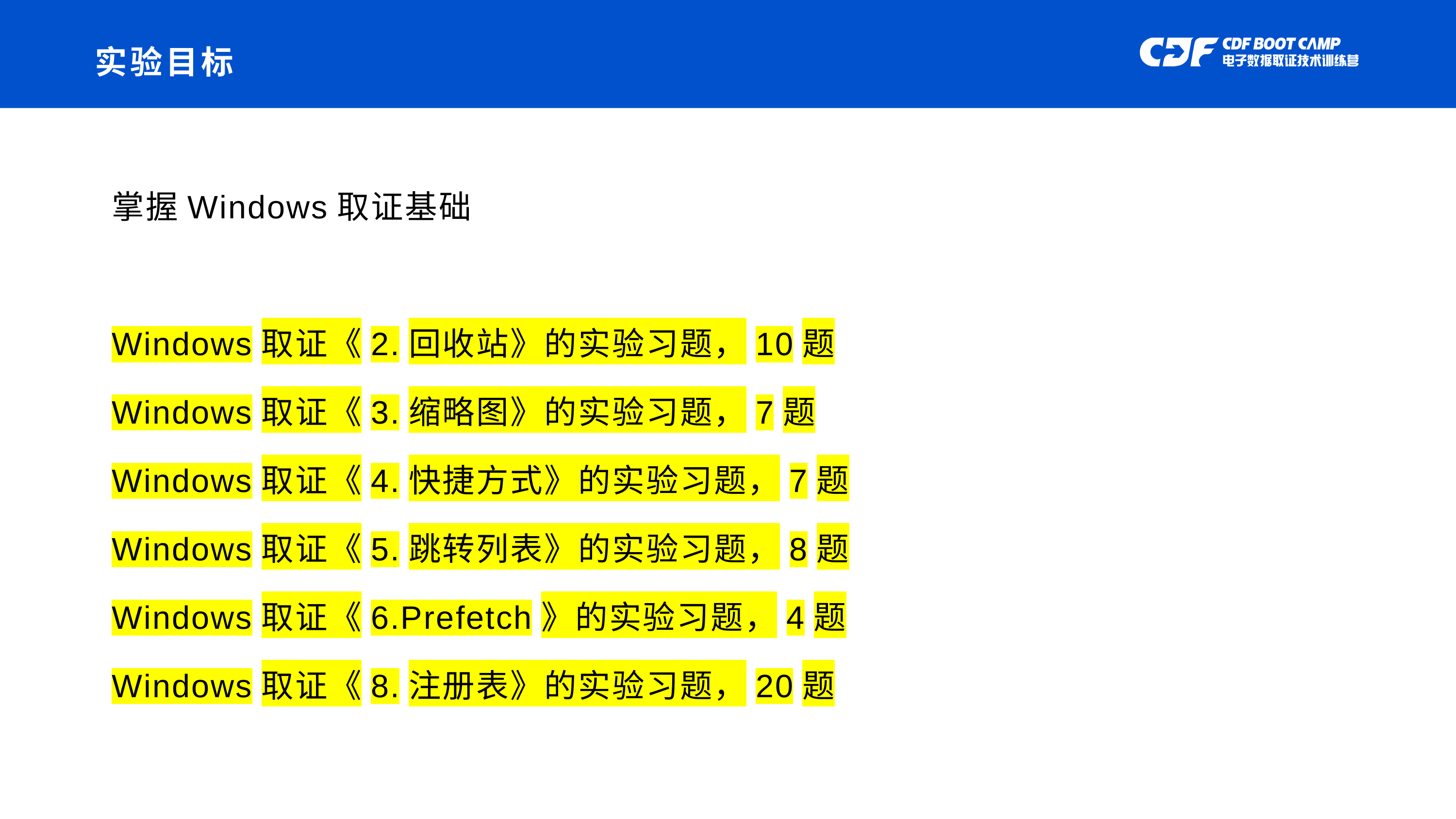

# 实验目标
掌握Windows取证基础

Windows取证《2.回收站》的实验习题，10题
Windows取证《3.缩略图》的实验习题，7题
Windows取证《4.快捷方式》的实验习题，7题
Windows取证《5.跳转列表》的实验习题，8题
Windows取证《6.Prefetch》的实验习题，4题
Windows取证《8.注册表》的实验习题，20题